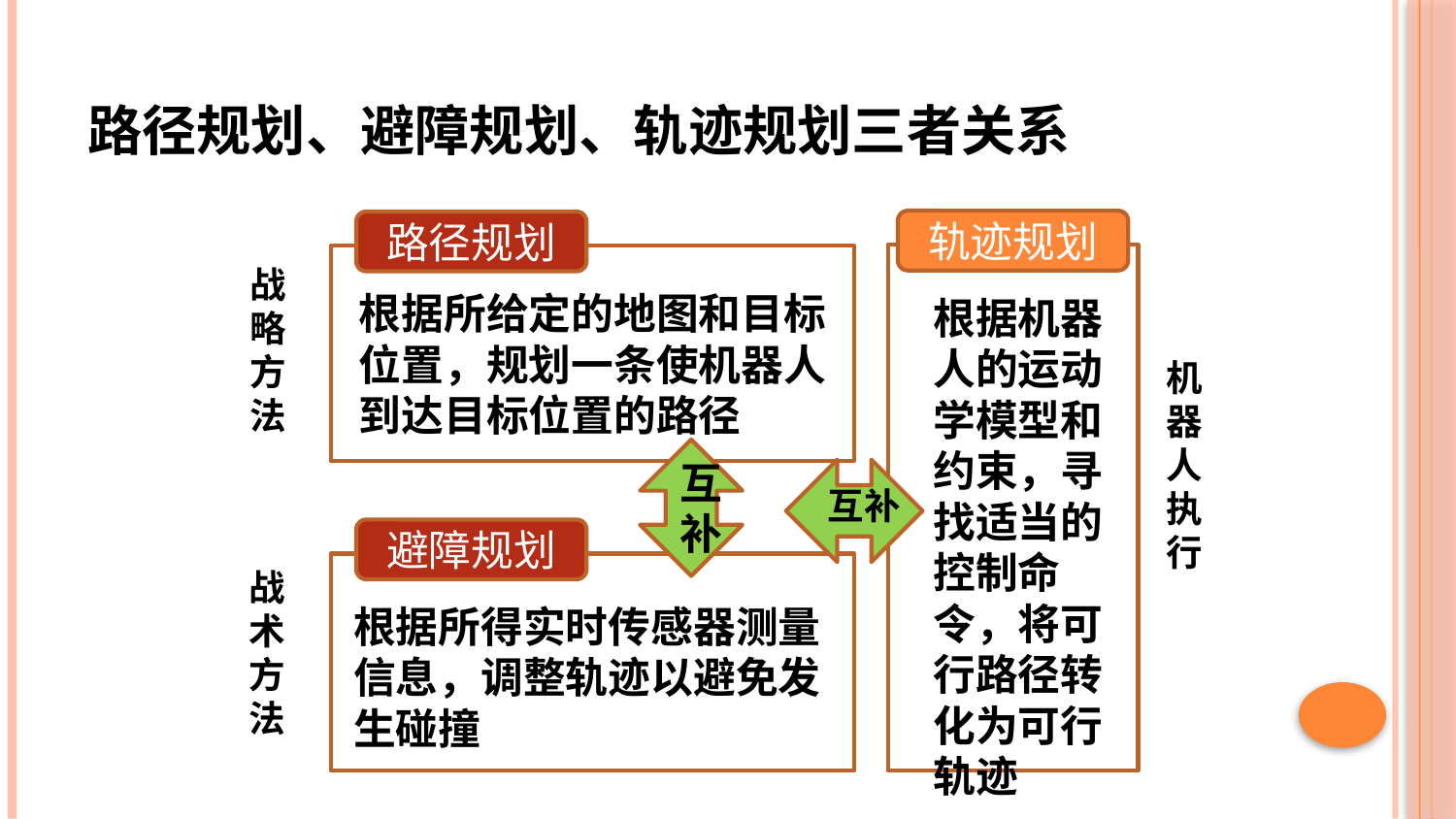

# 路径规划、避障规划、轨迹规划三者关系
轨迹规划

根据机器人的运动学模型和约束，寻找适当的控制命令，将可行路径转化为可行轨迹
路径规划

战略方法
根据所给定的地图和目标位置，规划一条使机器人到达目标位置的路径
机器人执行
互补

互补

战术方法
避障规划

根据所得实时传感器测量信息，调整轨迹以避免发生碰撞